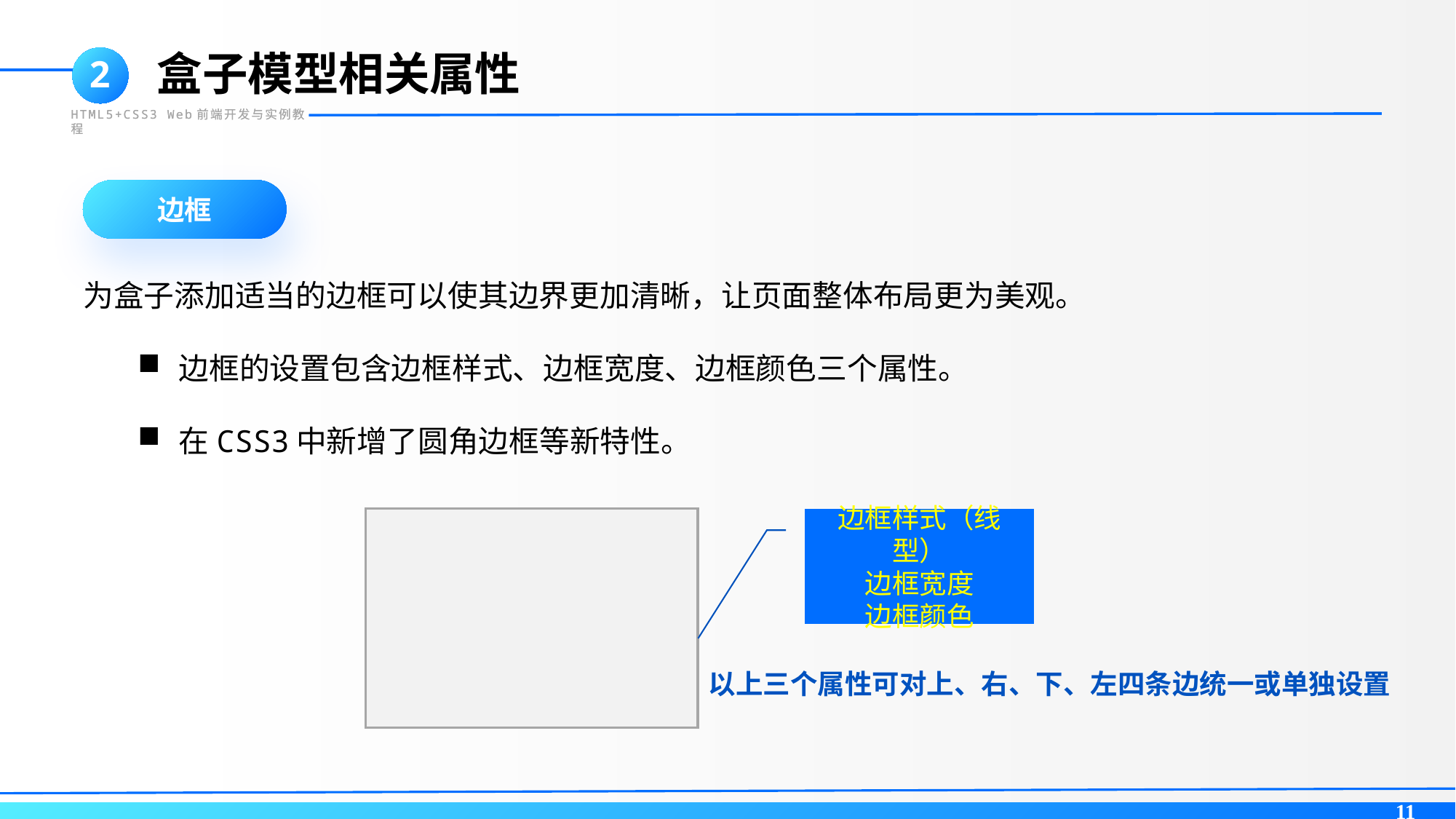

盒子模型相关属性
2
HTML5+CSS3 Web前端开发与实例教程
边框
为盒子添加适当的边框可以使其边界更加清晰，让页面整体布局更为美观。
边框的设置包含边框样式、边框宽度、边框颜色三个属性。
在CSS3中新增了圆角边框等新特性。

边框样式（线型）
边框宽度
边框颜色
以上三个属性可对上、右、下、左四条边统一或单独设置
11